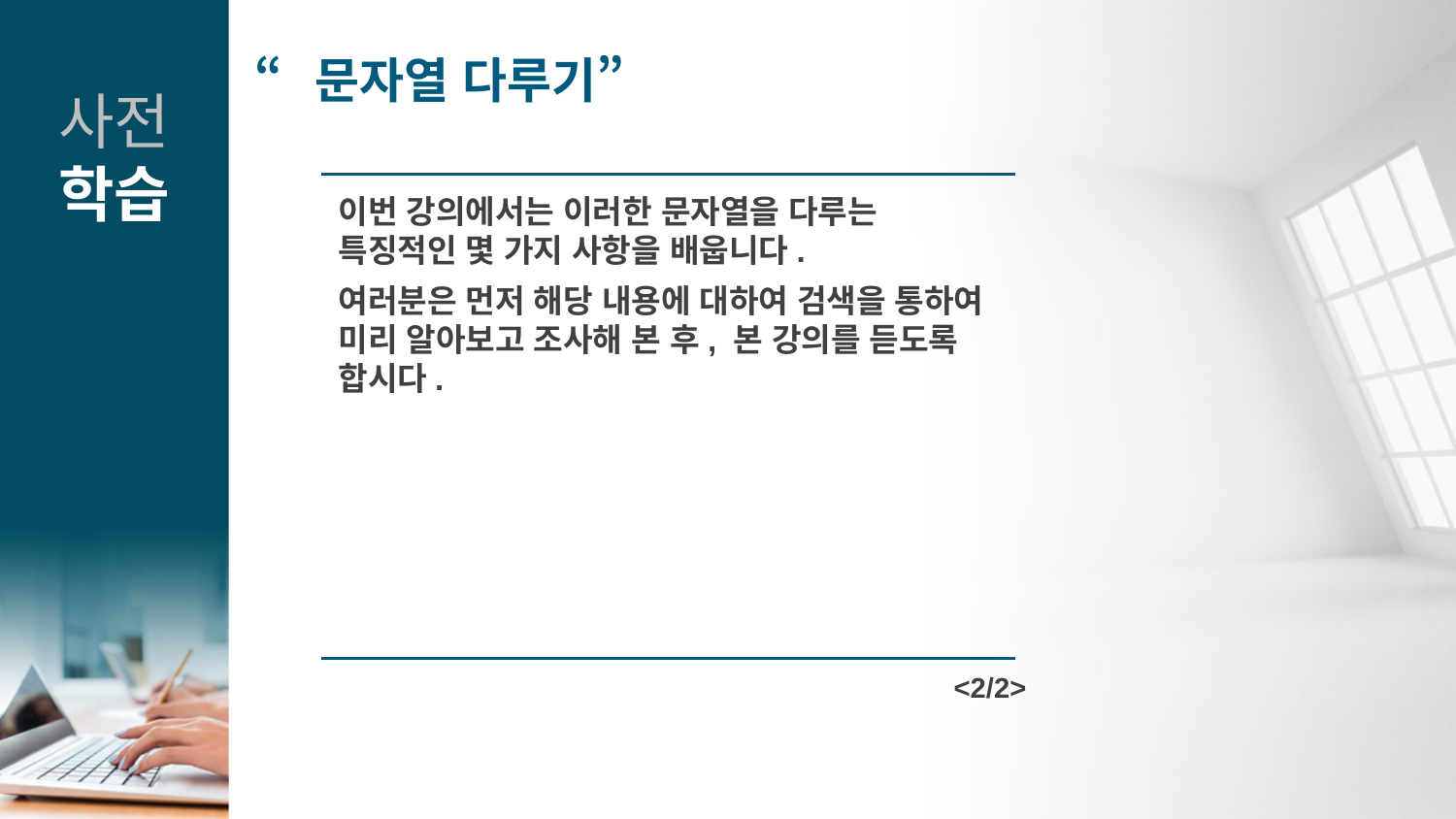

“문자열 다루기”
사전
학습
이번 강의에서는 이러한 문자열을 다루는 특징적인 몇 가지 사항을 배웁니다.
여러분은 먼저 해당 내용에 대하여 검색을 통하여 미리 알아보고 조사해 본 후, 본 강의를 듣도록 합시다.
<2/2>